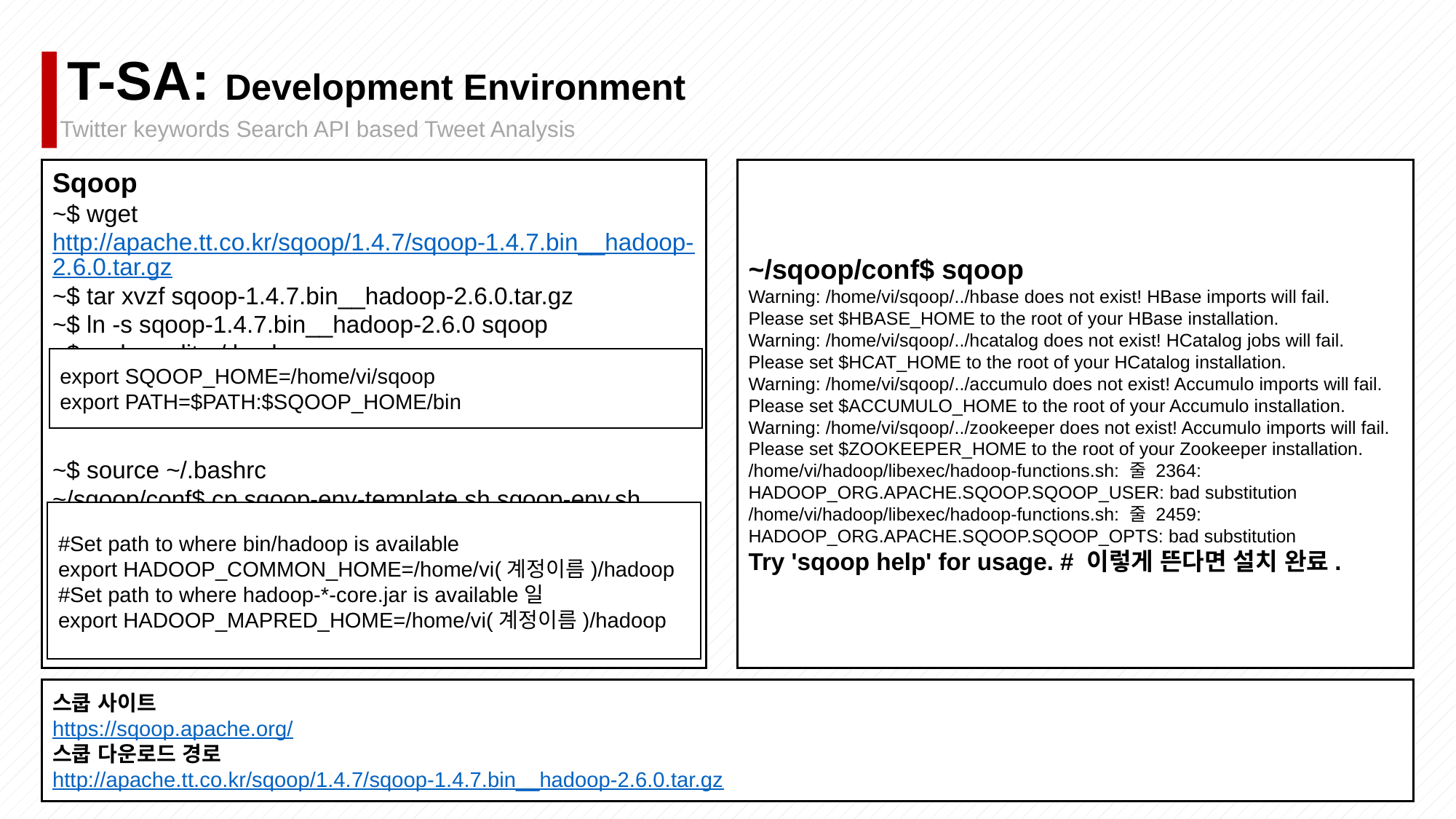

T-SA: Development Environment

Twitter keywords Search API based Tweet Analysis
Sqoop
~$ wget http://apache.tt.co.kr/sqoop/1.4.7/sqoop-1.4.7.bin__hadoop-2.6.0.tar.gz
~$ tar xvzf sqoop-1.4.7.bin__hadoop-2.6.0.tar.gz
~$ ln -s sqoop-1.4.7.bin__hadoop-2.6.0 sqoop
~$ sudo gedit ~/.bashrc

~$ source ~/.bashrc
~/sqoop/conf$ cp sqoop-env-template.sh sqoop-env.sh

~/sqoop/conf$ sqoop
Warning: /home/vi/sqoop/../hbase does not exist! HBase imports will fail.
Please set $HBASE_HOME to the root of your HBase installation.
Warning: /home/vi/sqoop/../hcatalog does not exist! HCatalog jobs will fail.
Please set $HCAT_HOME to the root of your HCatalog installation.
Warning: /home/vi/sqoop/../accumulo does not exist! Accumulo imports will fail.
Please set $ACCUMULO_HOME to the root of your Accumulo installation.
Warning: /home/vi/sqoop/../zookeeper does not exist! Accumulo imports will fail.
Please set $ZOOKEEPER_HOME to the root of your Zookeeper installation.
/home/vi/hadoop/libexec/hadoop-functions.sh: 줄 2364: HADOOP_ORG.APACHE.SQOOP.SQOOP_USER: bad substitution
/home/vi/hadoop/libexec/hadoop-functions.sh: 줄 2459: HADOOP_ORG.APACHE.SQOOP.SQOOP_OPTS: bad substitution
Try 'sqoop help' for usage. # 이렇게 뜬다면 설치 완료.
export SQOOP_HOME=/home/vi/sqoop
export PATH=$PATH:$SQOOP_HOME/bin
#Set path to where bin/hadoop is available
export HADOOP_COMMON_HOME=/home/vi(계정이름)/hadoop
#Set path to where hadoop-*-core.jar is available일
export HADOOP_MAPRED_HOME=/home/vi(계정이름)/hadoop
스쿱 사이트
https://sqoop.apache.org/
스쿱 다운로드 경로
http://apache.tt.co.kr/sqoop/1.4.7/sqoop-1.4.7.bin__hadoop-2.6.0.tar.gz
46